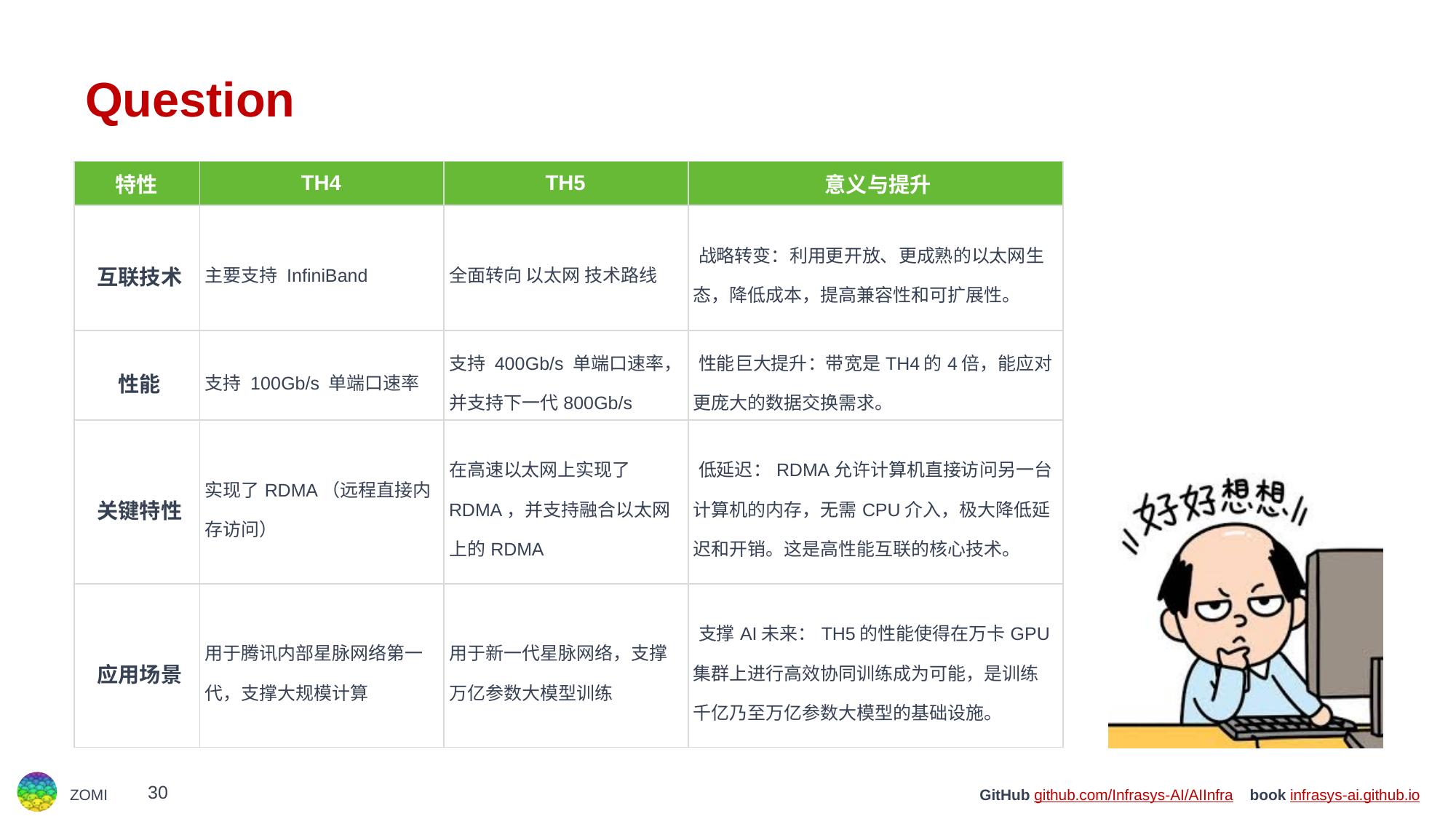

# Question
| 特性 | ​​TH4​​ | ​​TH5​​ | ​​意义与提升​​ |
| --- | --- | --- | --- |
| ​​互联技术​​ | 主要支持 ​​InfiniBand​​ | 全面转向 ​​以太网​​ 技术路线 | ​​战略转变​​：利用更开放、更成熟的以太网生态，降低成本，提高兼容性和可扩展性。 |
| ​​性能​​ | 支持 ​​100Gb/s​​ 单端口速率 | 支持 ​​400Gb/s​​ 单端口速率，并支持下一代800Gb/s | ​​性能巨大提升​​：带宽是TH4的​​4倍​​，能应对更庞大的数据交换需求。 |
| ​​关键特性​​ | 实现了RDMA（远程直接内存访问） | 在高速以太网上实现了​​RDMA​​，并支持​​融合以太网上的RDMA​​ | ​​低延迟​​：RDMA允许计算机直接访问另一台计算机的内存，无需CPU介入，极大降低延迟和开销。这是高性能互联的核心技术。 |
| ​​应用场景​​ | 用于腾讯内部​​星脉网络​​第一代，支撑大规模计算 | 用于新一代​​星脉网络​​，支撑​​万亿参数​​大模型训练 | ​​支撑AI未来​​：TH5的性能使得在万卡GPU集群上进行高效协同训练成为可能，是训练千亿乃至万亿参数大模型的基础设施。 |